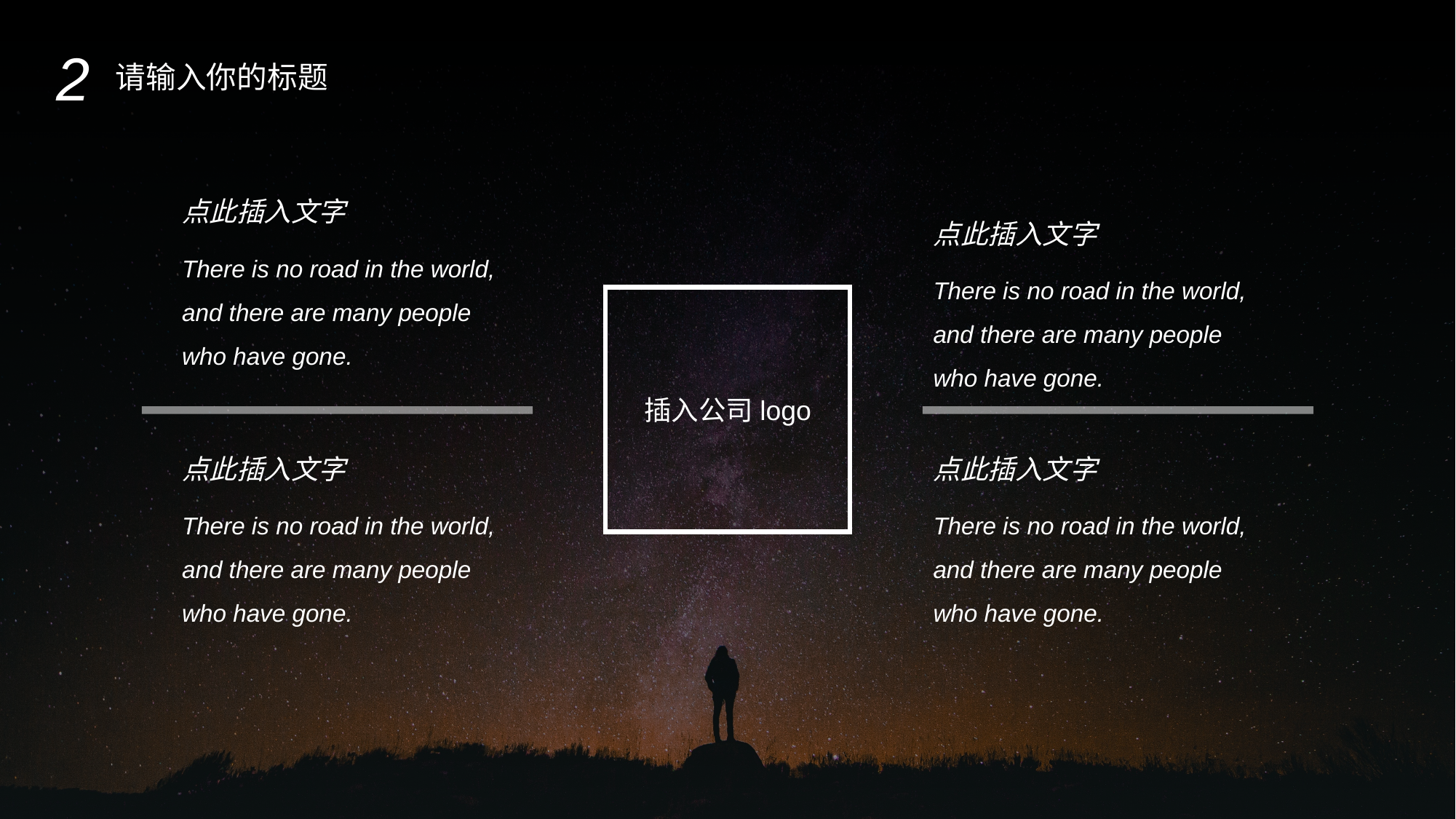

2
请输入你的标题
点此插入文字
点此插入文字
There is no road in the world, and there are many people who have gone.
There is no road in the world, and there are many people who have gone.
插入公司logo
点此插入文字
点此插入文字
There is no road in the world, and there are many people who have gone.
There is no road in the world, and there are many people who have gone.